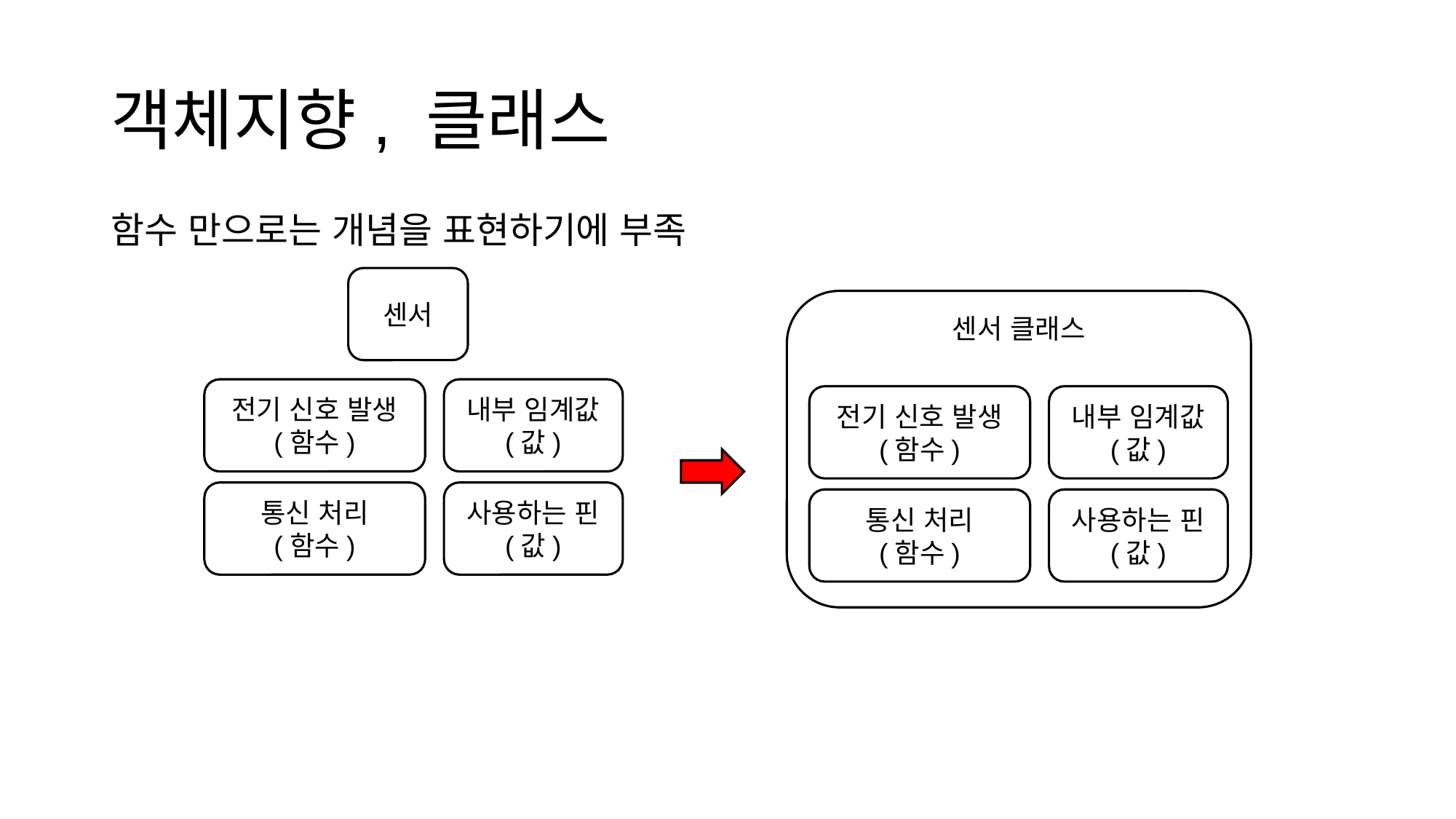

# 객체지향, 클래스
함수 만으로는 개념을 표현하기에 부족
센서
센서 클래스
전기 신호 발생
(함수)
내부 임계값
(값)
통신 처리
(함수)
사용하는 핀
(값)
전기 신호 발생
(함수)
내부 임계값
(값)
통신 처리
(함수)
사용하는 핀
(값)